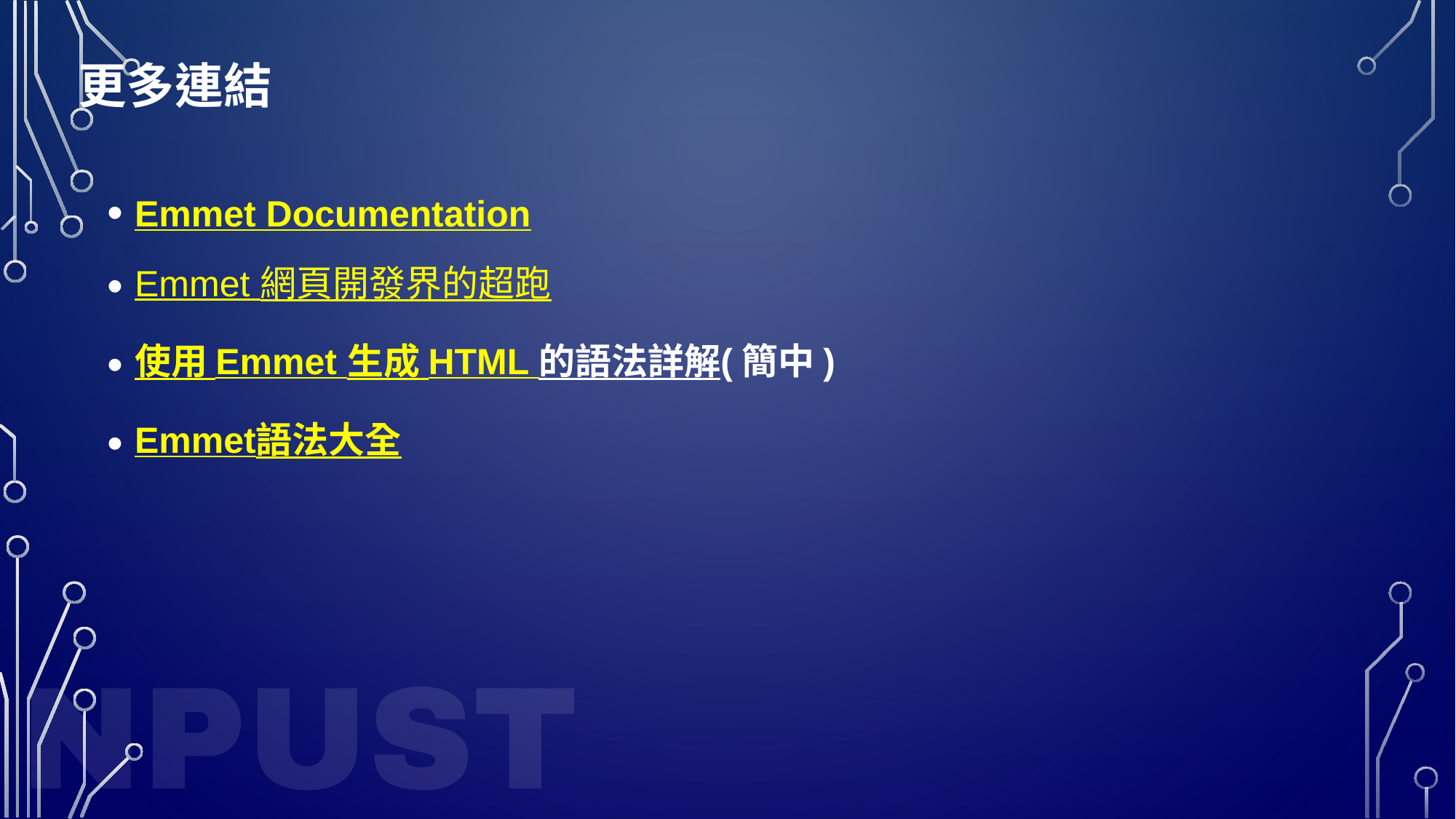

# 更多連結
Emmet Documentation
Emmet 網頁開發界的超跑
使用 Emmet 生成 HTML 的語法詳解(簡中)
Emmet語法大全